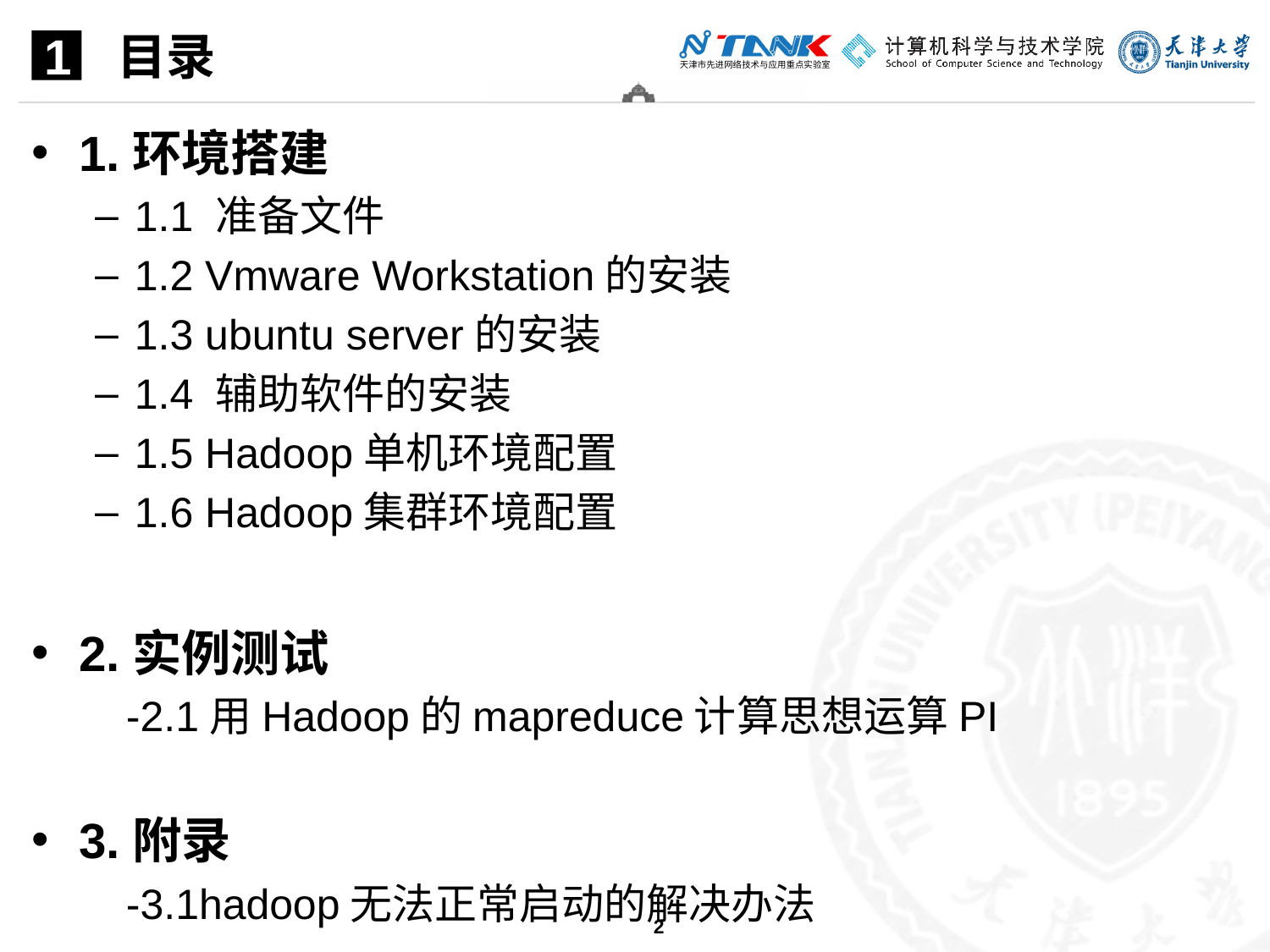

目录
1
1.环境搭建
1.1 准备文件
1.2 Vmware Workstation的安装
1.3 ubuntu server的安装
1.4 辅助软件的安装
1.5 Hadoop单机环境配置
1.6 Hadoop集群环境配置

2.实例测试
        -2.1用Hadoop的mapreduce计算思想运算PI

3.附录
        -3.1hadoop无法正常启动的解决办法

2